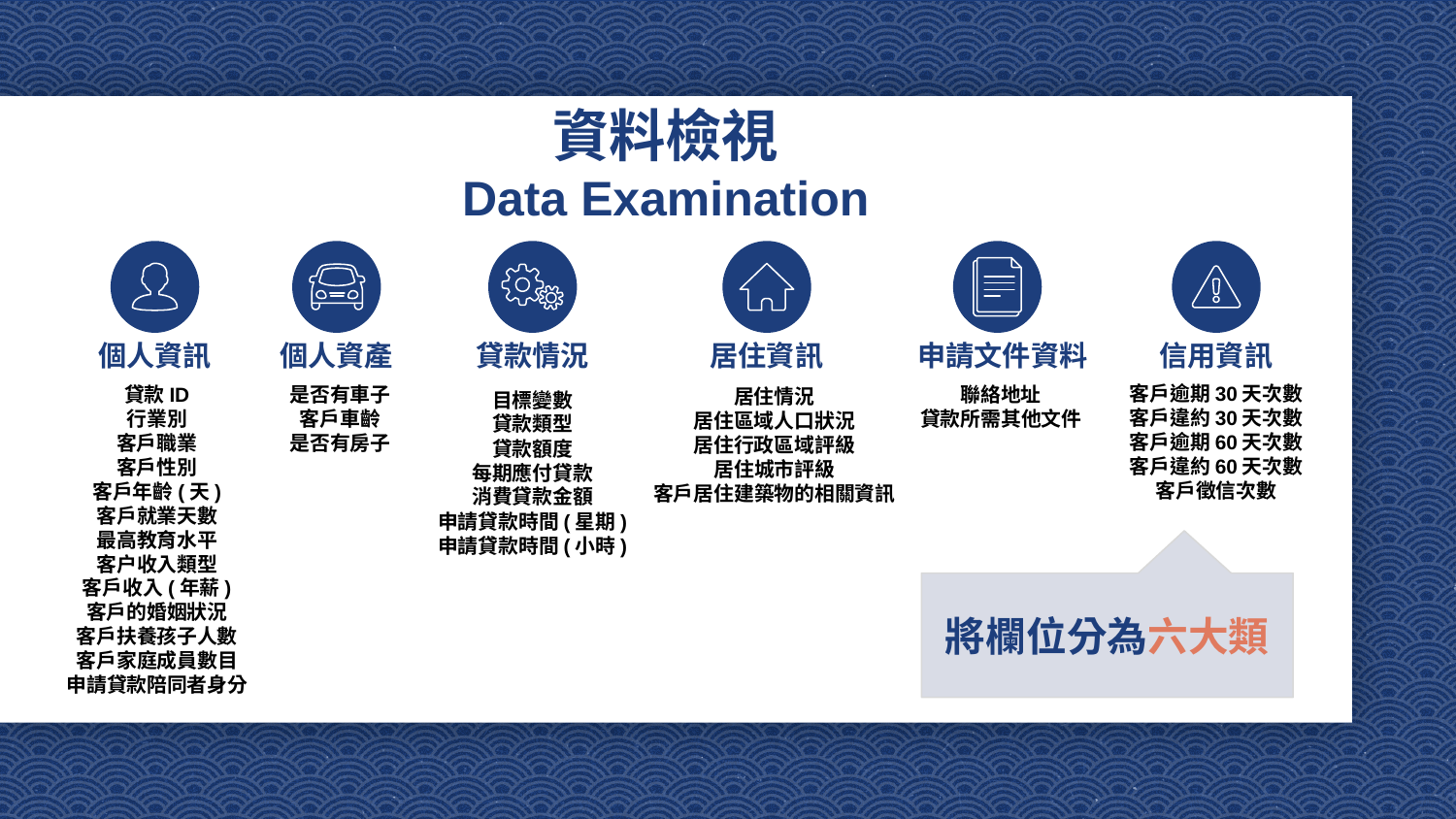

# 資料檢視
Data Examination

信用資訊
客戶逾期30天次數
客戶違約30天次數
客戶逾期60天次數
客戶違約60天次數
客戶徵信次數

申請文件資料
聯絡地址
貸款所需其他文件

個人資訊
貸款ID
行業別
客戶職業
客戶性別
客戶年齡(天)
客戶就業天數
最高教育水平
客户收入類型
客戶收入(年薪)
客戶的婚姻狀況
客戶扶養孩子人數
客戶家庭成員數目
申請貸款陪同者身分

個人資產
是否有車子
客戶車齡
是否有房子

居住資訊
居住情況
居住區域人口狀況
居住行政區域評級
居住城市評級
客戶居住建築物的相關資訊

貸款情況
目標變數
貸款類型
貸款額度
每期應付貸款
消費貸款金額
申請貸款時間(星期)
申請貸款時間(小時)
將欄位分為六大類